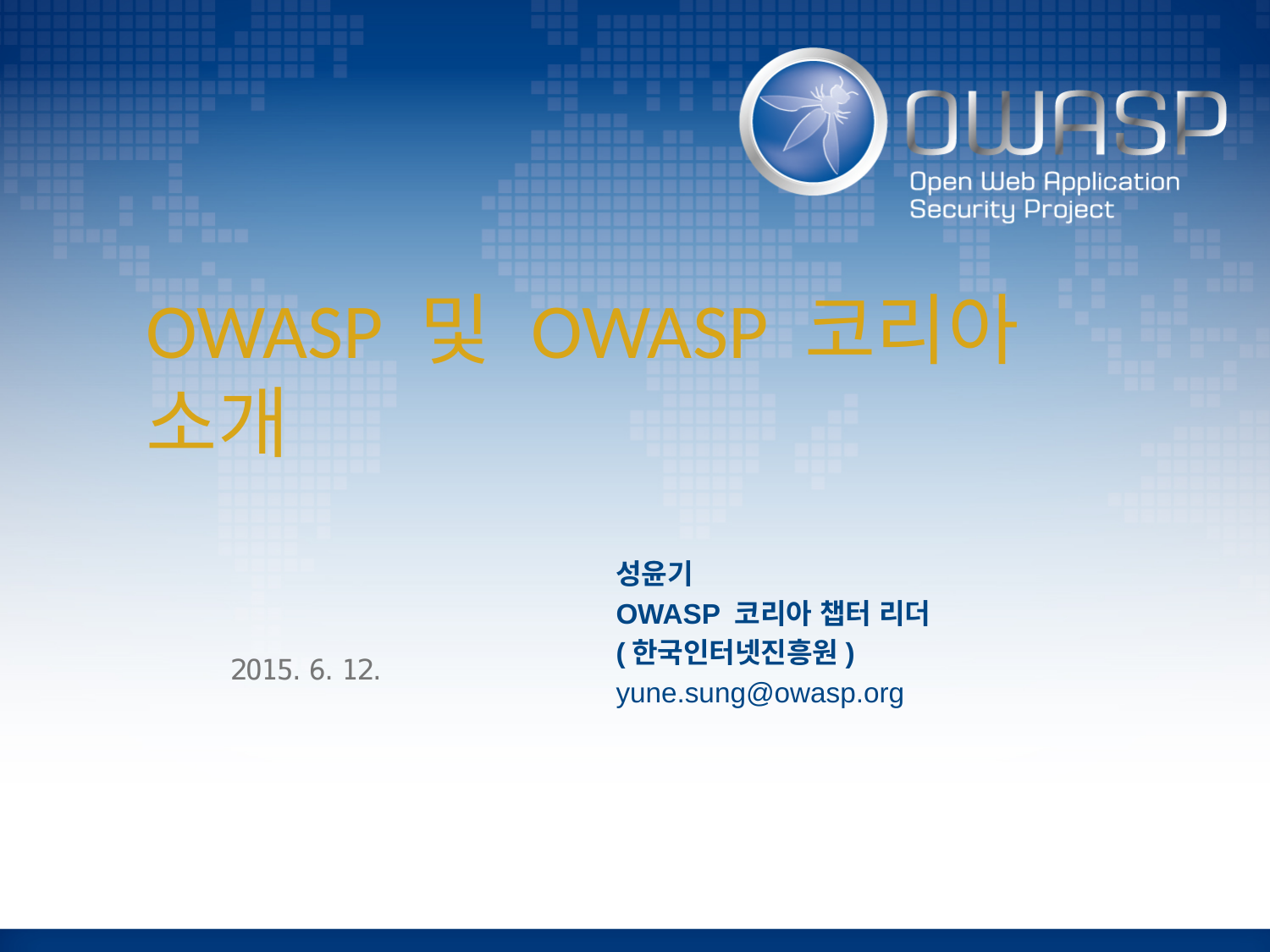

# OWASP 및 OWASP 코리아 소개
성윤기
OWASP 코리아 챕터 리더
(한국인터넷진흥원)
yune.sung@owasp.org
2015. 6. 12.